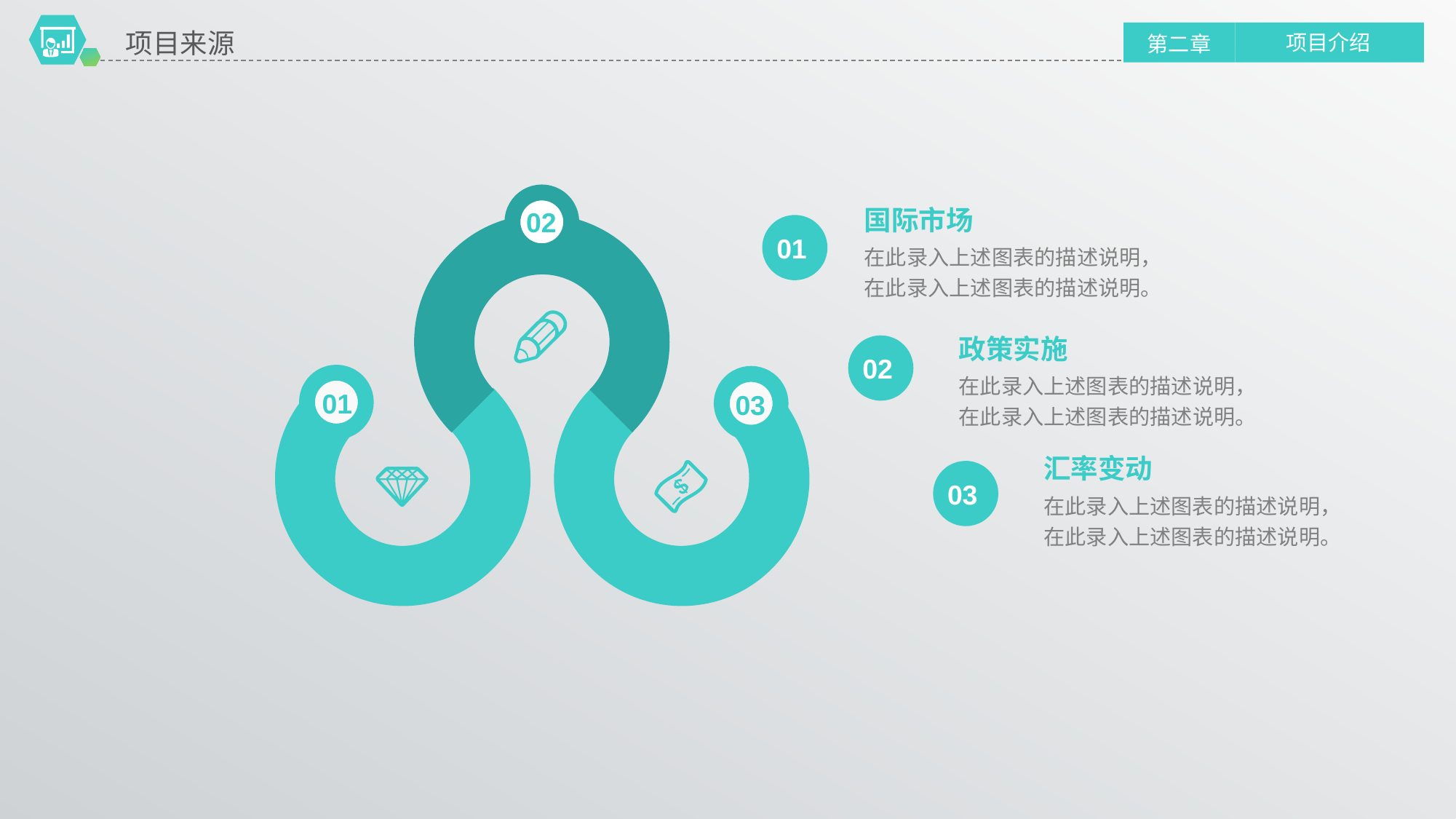

项目来源
项目介绍
第二章

02
国际市场

01
在此录入上述图表的描述说明，在此录入上述图表的描述说明。

政策实施

02

在此录入上述图表的描述说明，在此录入上述图表的描述说明。

01

03
汇率变动

03
在此录入上述图表的描述说明，在此录入上述图表的描述说明。
延时符